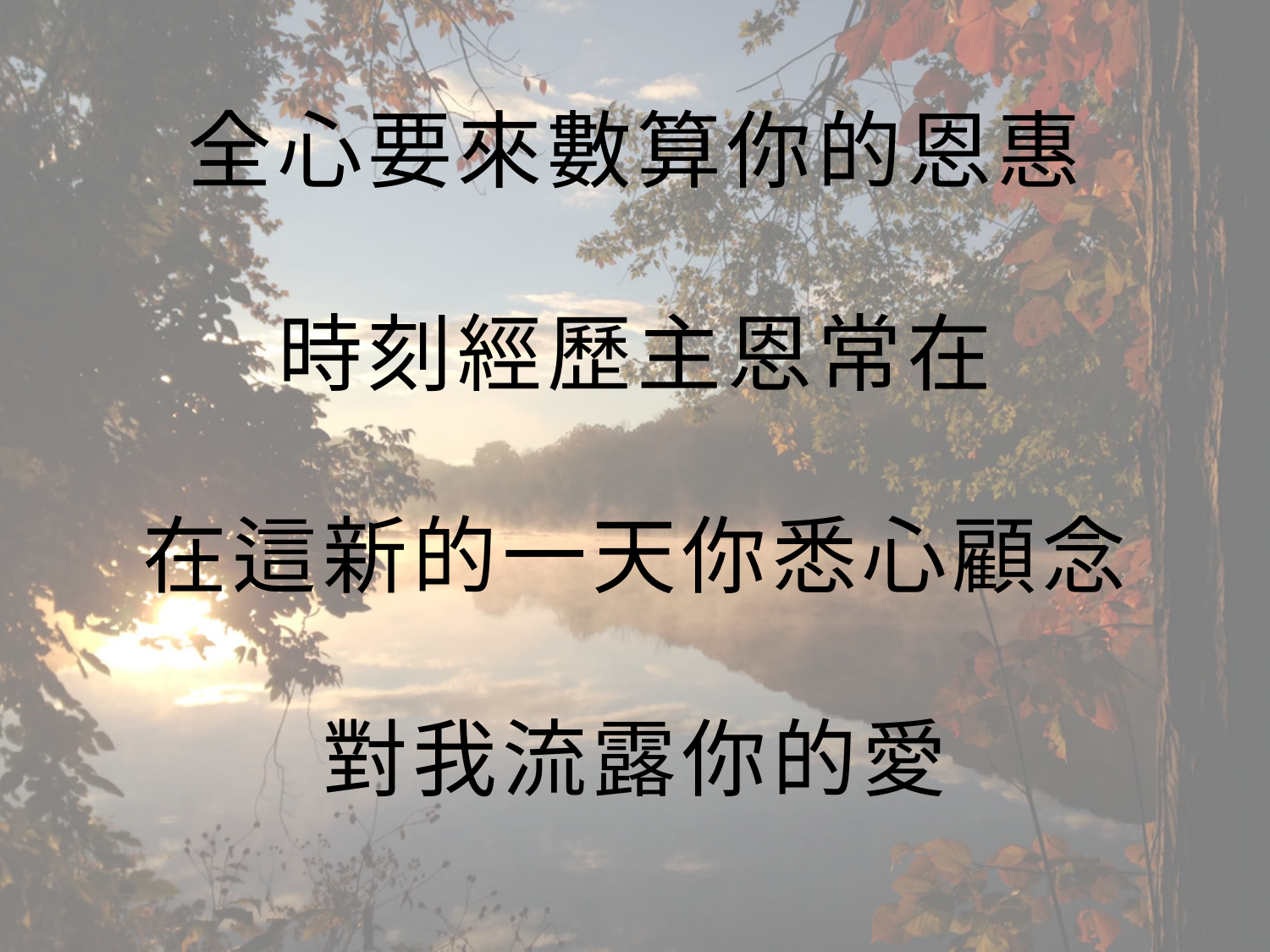

全心要來數算你的恩惠
時刻經歷主恩常在
在這新的一天你悉心顧念
對我流露你的愛